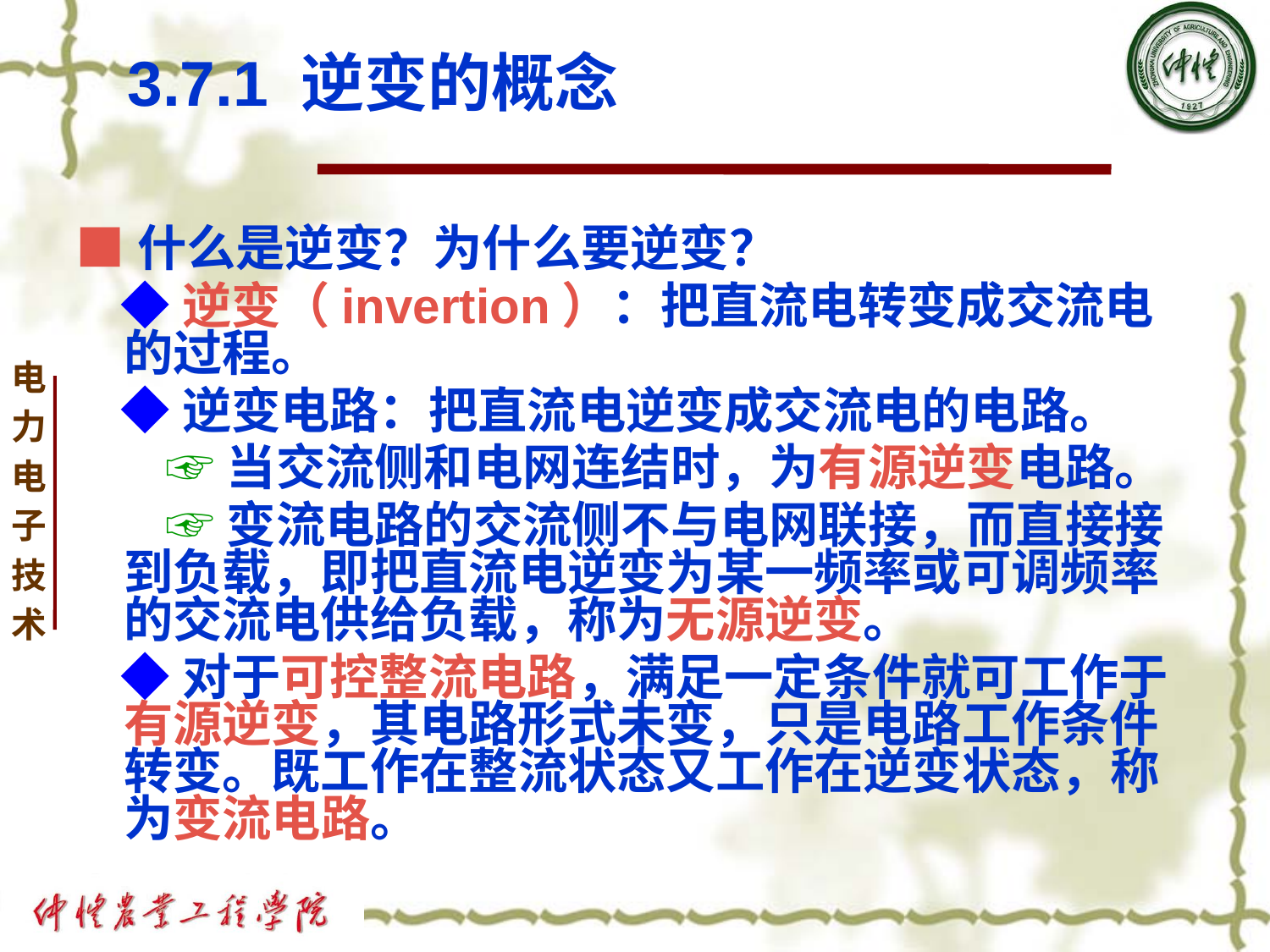

# 3.7.1 逆变的概念
■什么是逆变？为什么要逆变？
    ◆逆变（invertion）：把直流电转变成交流电的过程。
    ◆逆变电路：把直流电逆变成交流电的电路。
        ☞当交流侧和电网连结时，为有源逆变电路。
        ☞变流电路的交流侧不与电网联接，而直接接到负载，即把直流电逆变为某一频率或可调频率的交流电供给负载，称为无源逆变。
    ◆对于可控整流电路，满足一定条件就可工作于有源逆变，其电路形式未变，只是电路工作条件转变。既工作在整流状态又工作在逆变状态，称为变流电路。